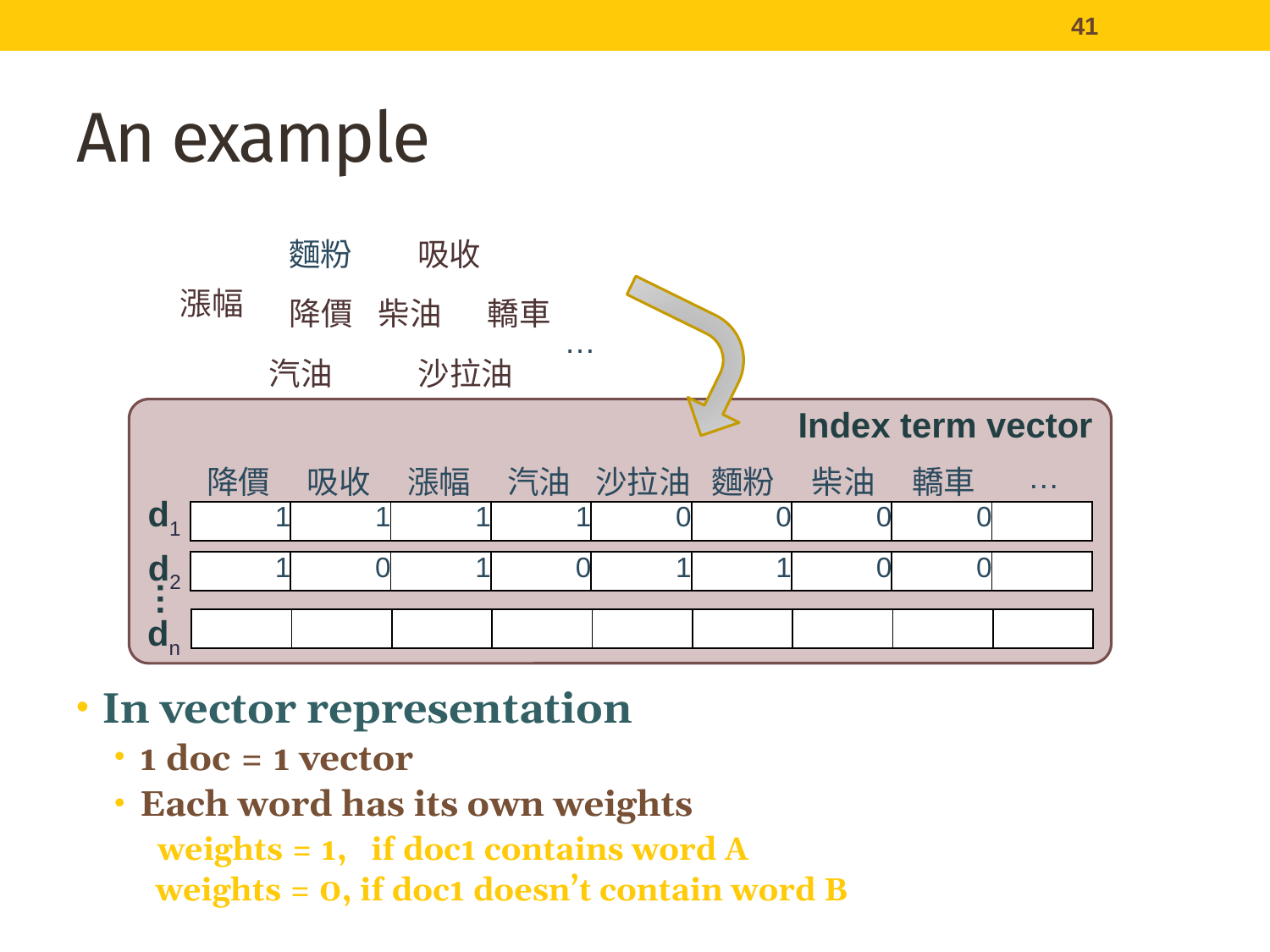

41
# An example
麵粉
吸收
漲幅
降價
柴油
轎車
…
汽油
沙拉油

Index term vector

d1
…
dn
d2
| 降價 | 吸收 | 漲幅 | 汽油 | 沙拉油 | 麵粉 | 柴油 | 轎車 | … |
| --- | --- | --- | --- | --- | --- | --- | --- | --- |
| 1 | 1 | 1 | 1 | 0 | 0 | 0 | 0 |  |
| --- | --- | --- | --- | --- | --- | --- | --- | --- |
| 1 | 0 | 1 | 0 | 1 | 1 | 0 | 0 |  |
| --- | --- | --- | --- | --- | --- | --- | --- | --- |
|  |  |  |  |  |  |  |  |  |
| --- | --- | --- | --- | --- | --- | --- | --- | --- |
In vector representation
1 doc = 1 vector
Each word has its own weights
	  weights = 1,   if doc1 contains word A
	  weights = 0, if doc1 doesn’t contain word B